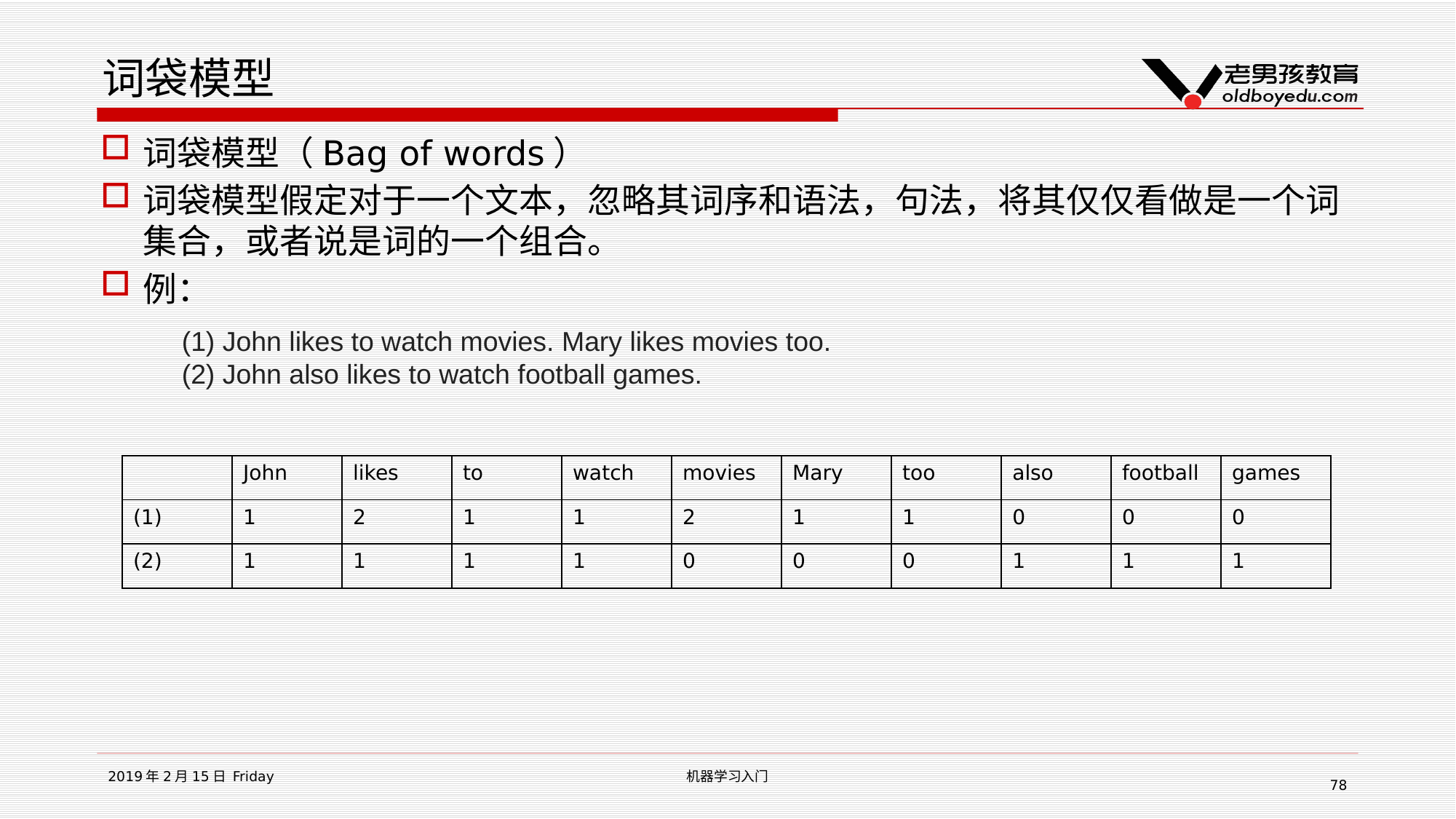

# 词袋模型
词袋模型（Bag of words）
词袋模型假定对于一个文本，忽略其词序和语法，句法，将其仅仅看做是一个词集合，或者说是词的一个组合。
例：

(1) John likes to watch movies. Mary likes movies too.
(2) John also likes to watch football games.
|  | John | likes | to | watch | movies | Mary | too | also | football | games |
| --- | --- | --- | --- | --- | --- | --- | --- | --- | --- | --- |
| (1) | 1 | 2 | 1 | 1 | 2 | 1 | 1 | 0 | 0 | 0 |
| (2) | 1 | 1 | 1 | 1 | 0 | 0 | 0 | 1 | 1 | 1 |
2019年2月15日 Friday
机器学习入门
78